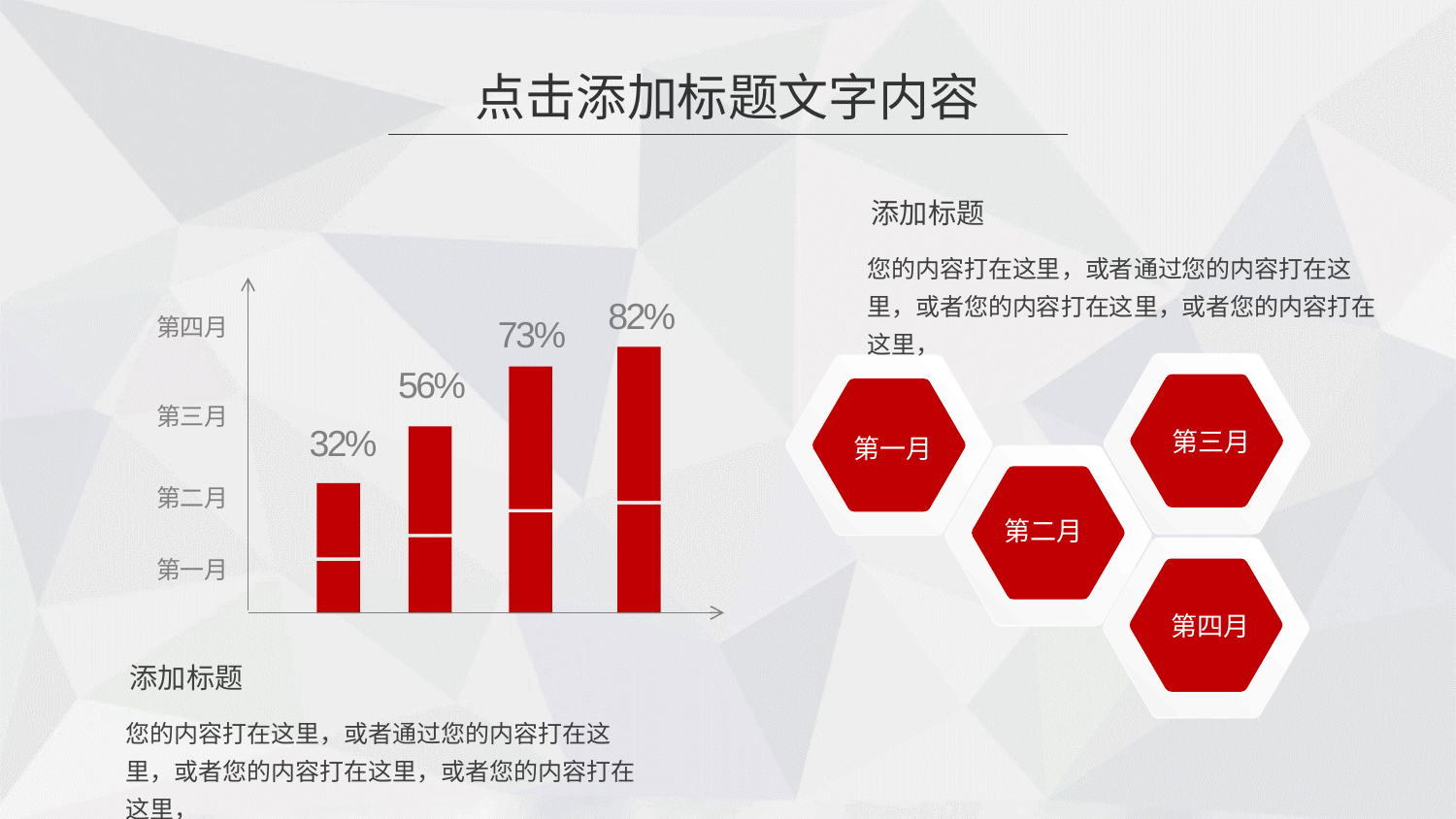

点击添加标题文字内容
添加标题
您的内容打在这里，或者通过您的内容打在这里，或者您的内容打在这里，或者您的内容打在这里，
第四月
第三月
第二月
第一月
82%
73%

第三月

第一月
56%
32%

第二月

第四月
添加标题
您的内容打在这里，或者通过您的内容打在这里，或者您的内容打在这里，或者您的内容打在这里，